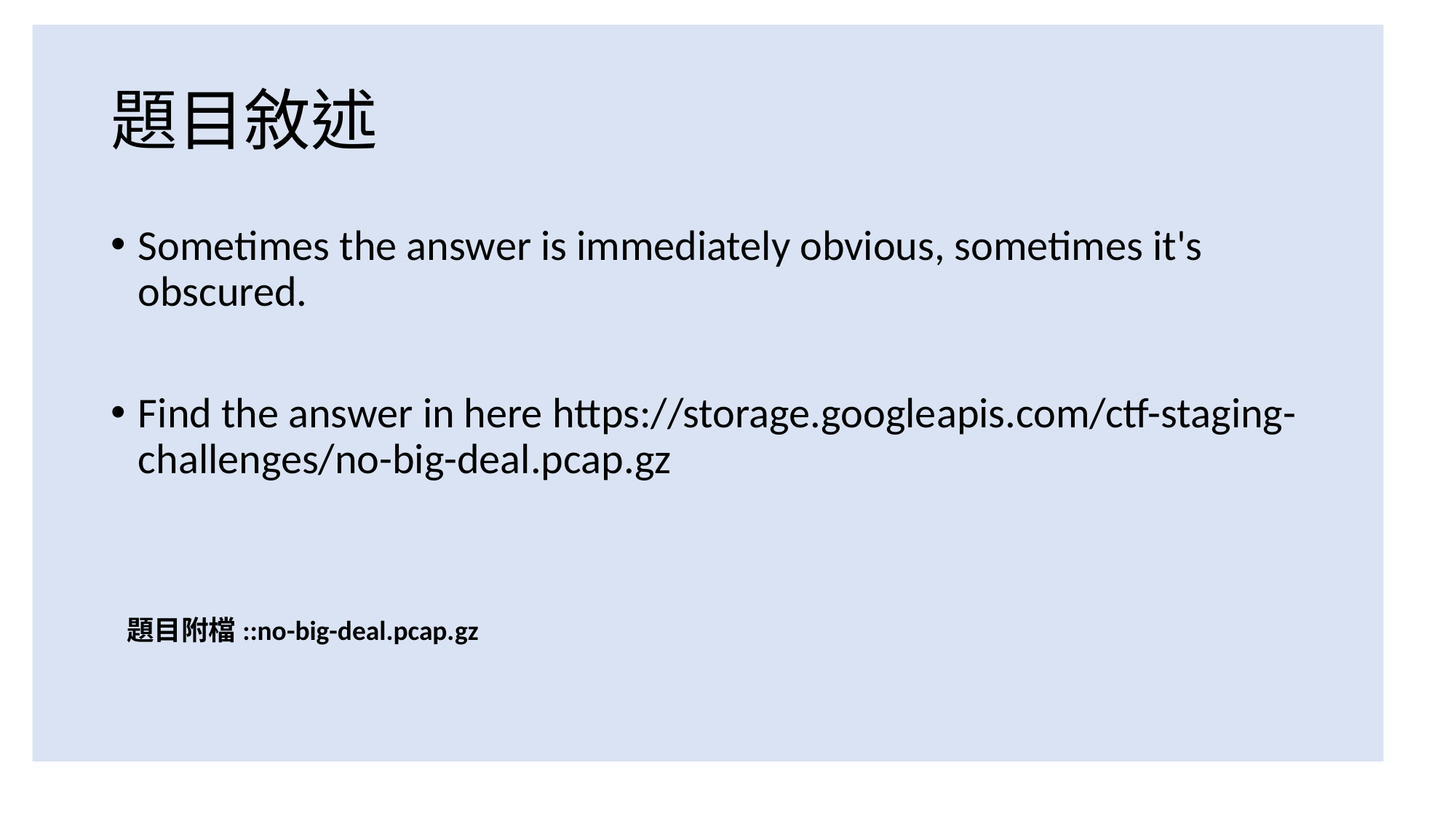

# 題目敘述
Sometimes the answer is immediately obvious, sometimes it's obscured.

Find the answer in here https://storage.googleapis.com/ctf-staging-challenges/no-big-deal.pcap.gz
題目附檔::no-big-deal.pcap.gz